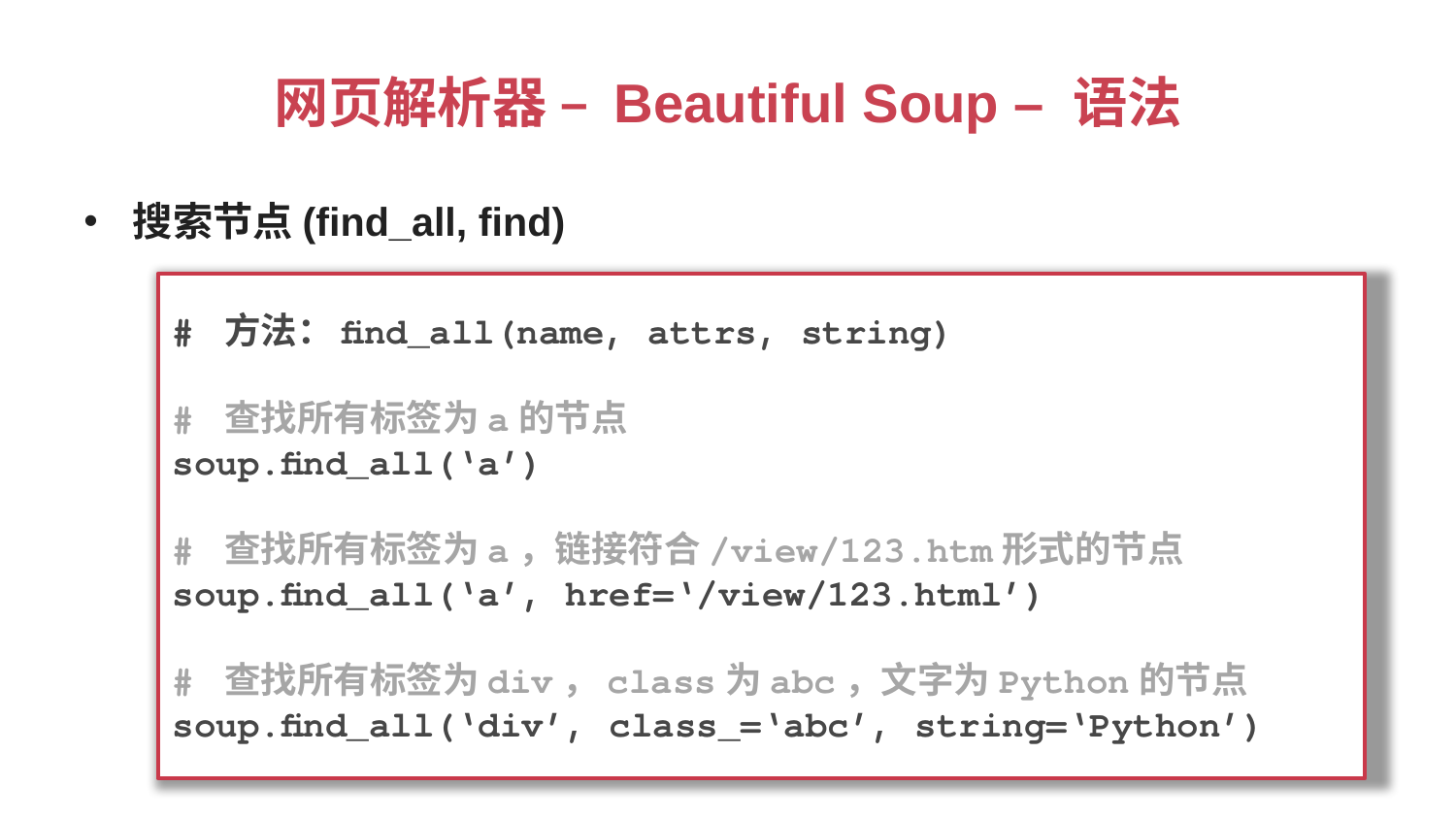

# 网页解析器 – Beautiful Soup – 语法
搜索节点(find_all, find)
# 方法：find_all(name, attrs, string)

# 查找所有标签为a的节点
soup.find_all(‘a’)

# 查找所有标签为a，链接符合/view/123.htm形式的节点
soup.find_all(‘a’, href=‘/view/123.html’)

# 查找所有标签为div，class为abc，文字为Python的节点
soup.find_all(‘div’, class_=‘abc’, string=‘Python’)